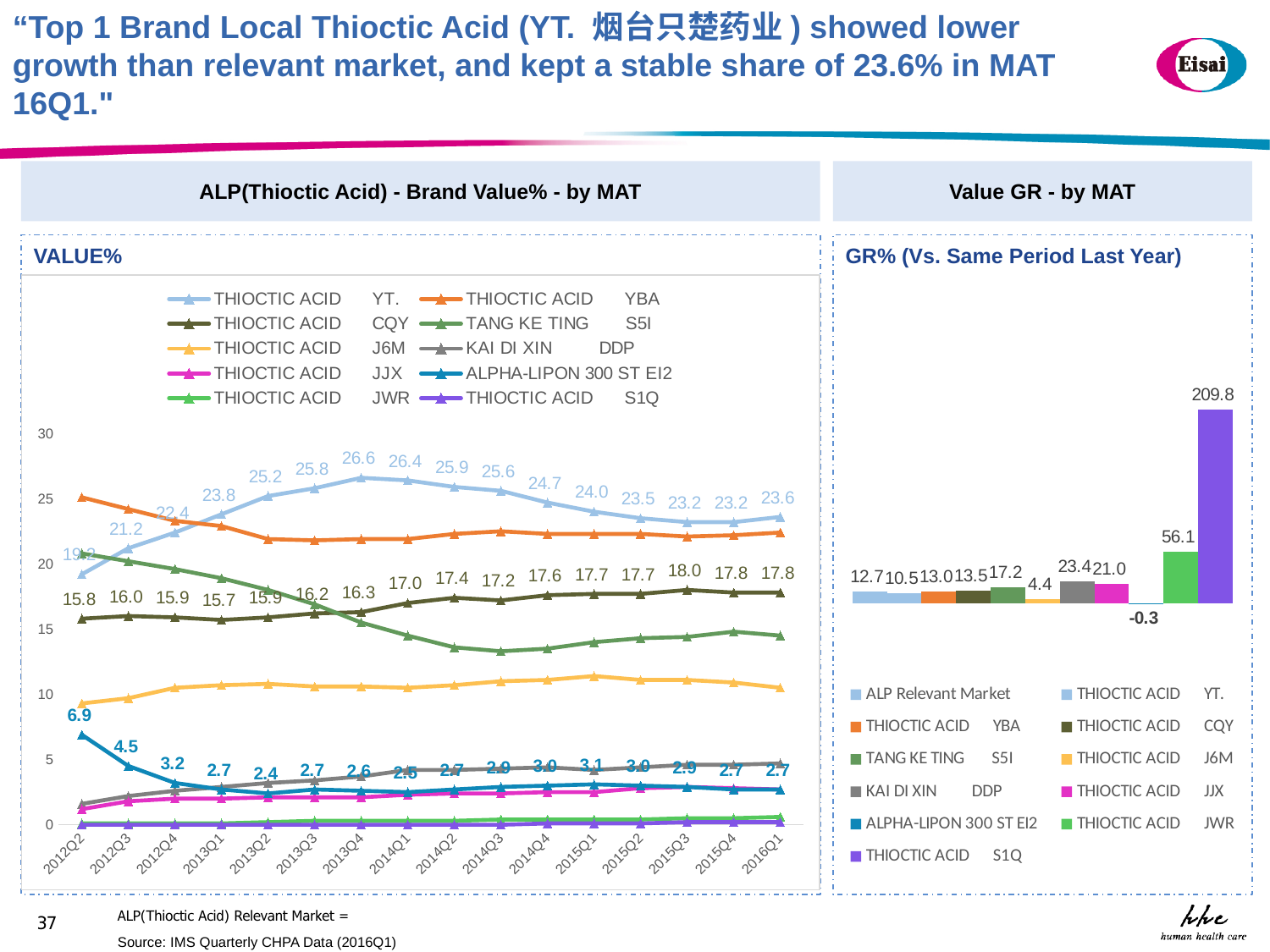

“Top 1 Brand Local Thioctic Acid (YT. 烟台只楚药业) showed lower growth than relevant market, and kept a stable share of 23.6% in MAT 16Q1."
ALP(Thioctic Acid) - Brand Value% - by MAT
Value GR - by MAT

VALUE%
GR% (Vs. Same Period Last Year)

### Chart

| Category | THIOCTIC ACID      YT. | THIOCTIC ACID      YBA | THIOCTIC ACID      CQY | TANG KE TING       S5I | THIOCTIC ACID      J6M | KAI DI XIN         DDP | THIOCTIC ACID      JJX | ALPHA-LIPON 300 ST EI2 | THIOCTIC ACID      JWR | THIOCTIC ACID      S1Q |
|---|---|---|---|---|---|---|---|---|---|---|
| 2012Q2 | 19.2 | 25.1 | 15.8 | 20.8 | 9.3 | 1.6 | 1.2 | 6.9 | 0.1 | 0.0 |
| 2012Q3 | 21.2 | 24.2 | 16.0 | 20.2 | 9.7 | 2.2 | 1.8 | 4.5 | 0.1 | 0.0 |
| 2012Q4 | 22.4 | 23.3 | 15.9 | 19.6 | 10.5 | 2.6 | 2.0 | 3.2 | 0.1 | 0.0 |
| 2013Q1 | 23.8 | 22.9 | 15.7 | 18.9 | 10.7 | 2.9 | 2.0 | 2.7 | 0.1 | 0.0 |
| 2013Q2 | 25.2 | 21.9 | 15.9 | 18.0 | 10.8 | 3.2 | 2.1 | 2.4 | 0.2 | 0.0 |
| 2013Q3 | 25.8 | 21.8 | 16.2 | 16.9 | 10.6 | 3.4 | 2.1 | 2.7 | 0.3 | 0.0 |
| 2013Q4 | 26.6 | 21.9 | 16.3 | 15.5 | 10.6 | 3.7 | 2.1 | 2.6 | 0.3 | 0.0 |
| 2014Q1 | 26.4 | 21.9 | 17.0 | 14.5 | 10.5 | 4.2 | 2.3 | 2.5 | 0.3 | 0.0 |
| 2014Q2 | 25.9 | 22.3 | 17.4 | 13.6 | 10.7 | 4.2 | 2.4 | 2.7 | 0.3 | 0.0 |
| 2014Q3 | 25.6 | 22.5 | 17.2 | 13.3 | 11.0 | 4.3 | 2.4 | 2.9 | 0.4 | 0.0 |
| 2014Q4 | 24.7 | 22.3 | 17.6 | 13.5 | 11.1 | 4.4 | 2.5 | 3.0 | 0.4 | 0.1 |
| 2015Q1 | 24.0 | 22.3 | 17.7 | 14.0 | 11.4 | 4.2 | 2.5 | 3.1 | 0.4 | 0.1 |
| 2015Q2 | 23.5 | 22.3 | 17.7 | 14.3 | 11.1 | 4.4 | 2.8 | 3.0 | 0.4 | 0.1 |
| 2015Q3 | 23.2 | 22.1 | 18.0 | 14.4 | 11.1 | 4.6 | 2.9 | 2.9 | 0.5 | 0.2 |
| 2015Q4 | 23.2 | 22.2 | 17.8 | 14.8 | 10.9 | 4.6 | 2.8 | 2.7 | 0.5 | 0.2 |
| 2016Q1 | 23.6 | 22.4 | 17.8 | 14.5 | 10.5 | 4.7 | 2.7 | 2.7 | 0.6 | 0.2 |

### Chart

| Category |  |  |  |  |  |  |  |  |  |  |  |
|---|---|---|---|---|---|---|---|---|---|---|---|
ALP(Thioctic Acid) Relevant Market =
37
Source: IMS Quarterly CHPA Data (2016Q1)